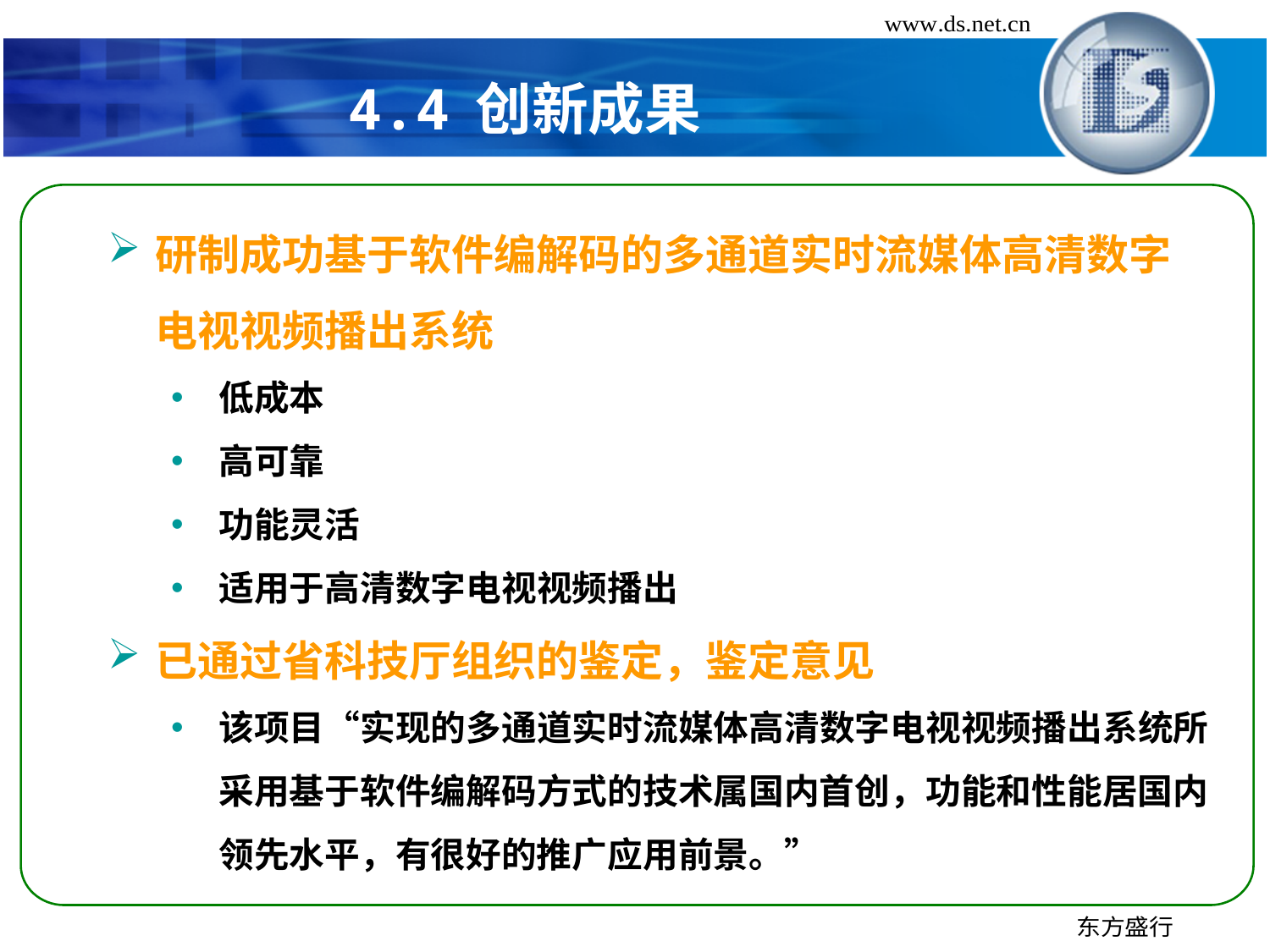

# 4.4	创新成果
研制成功基于软件编解码的多通道实时流媒体高清数字电视视频播出系统
低成本
高可靠
功能灵活
适用于高清数字电视视频播出
已通过省科技厅组织的鉴定，鉴定意见
该项目“实现的多通道实时流媒体高清数字电视视频播出系统所采用基于软件编解码方式的技术属国内首创，功能和性能居国内领先水平，有很好的推广应用前景。”